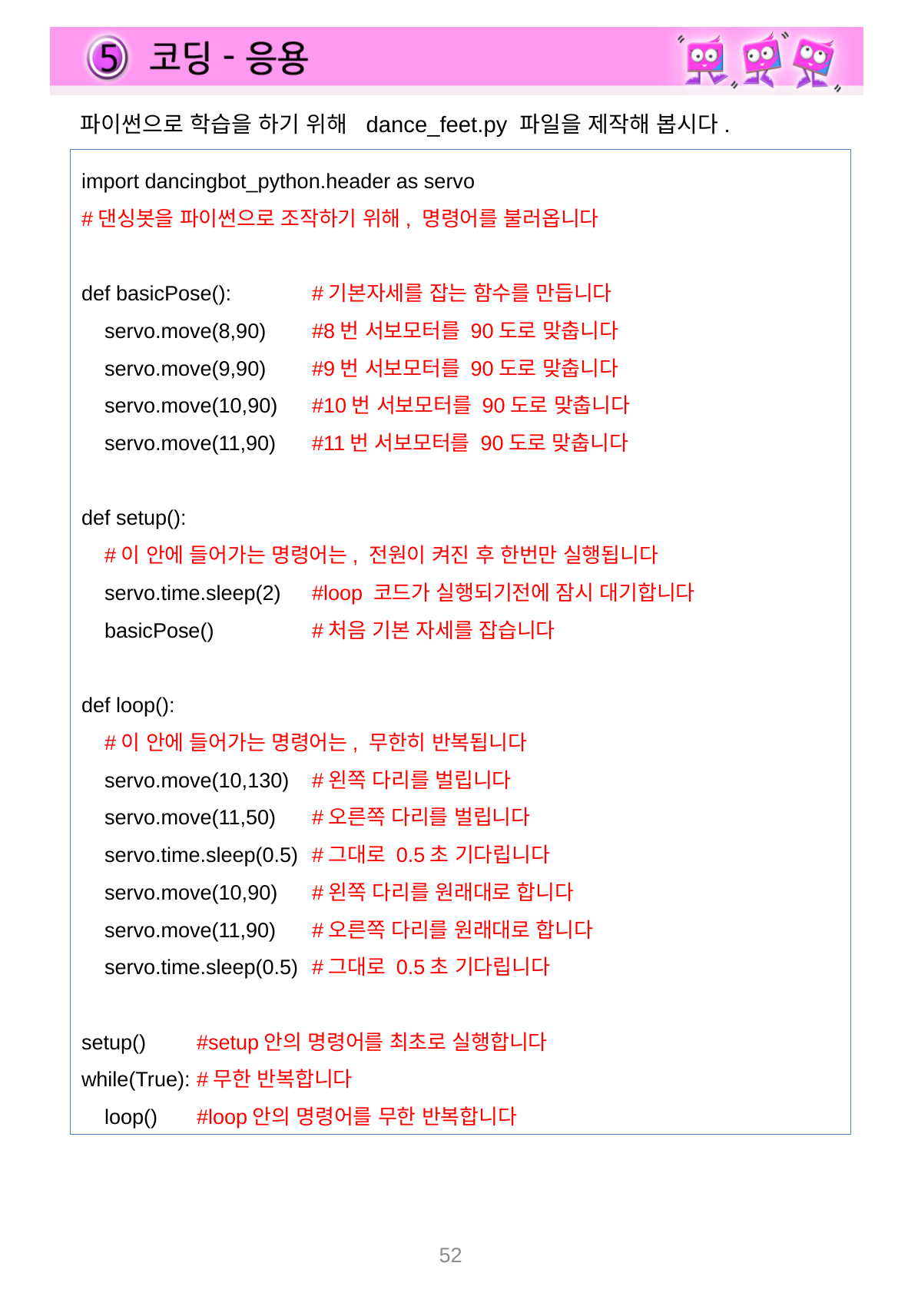

파이썬으로 학습을 하기 위해  dance_feet.py 파일을 제작해 봅시다.

import dancingbot_python.header as servo
#댄싱봇을 파이썬으로 조작하기 위해, 명령어를 불러옵니다

def basicPose():	#기본자세를 잡는 함수를 만듭니다
    servo.move(8,90)	#8번 서보모터를 90도로 맞춥니다
    servo.move(9,90)	#9번 서보모터를 90도로 맞춥니다
    servo.move(10,90)	#10번 서보모터를 90도로 맞춥니다
    servo.move(11,90)	#11번 서보모터를 90도로 맞춥니다

def setup():
    #이 안에 들어가는 명령어는, 전원이 켜진 후 한번만 실행됩니다
    servo.time.sleep(2)	#loop 코드가 실행되기전에 잠시 대기합니다
    basicPose()	#처음 기본 자세를 잡습니다

def loop():
    #이 안에 들어가는 명령어는, 무한히 반복됩니다
    servo.move(10,130)	#왼쪽 다리를 벌립니다
    servo.move(11,50)	#오른쪽 다리를 벌립니다
    servo.time.sleep(0.5)	#그대로 0.5초 기다립니다
    servo.move(10,90)	#왼쪽 다리를 원래대로 합니다
    servo.move(11,90)	#오른쪽 다리를 원래대로 합니다
    servo.time.sleep(0.5)	#그대로 0.5초 기다립니다

setup()	#setup안의 명령어를 최초로 실행합니다
while(True):	#무한 반복합니다
    loop()	#loop안의 명령어를 무한 반복합니다
52